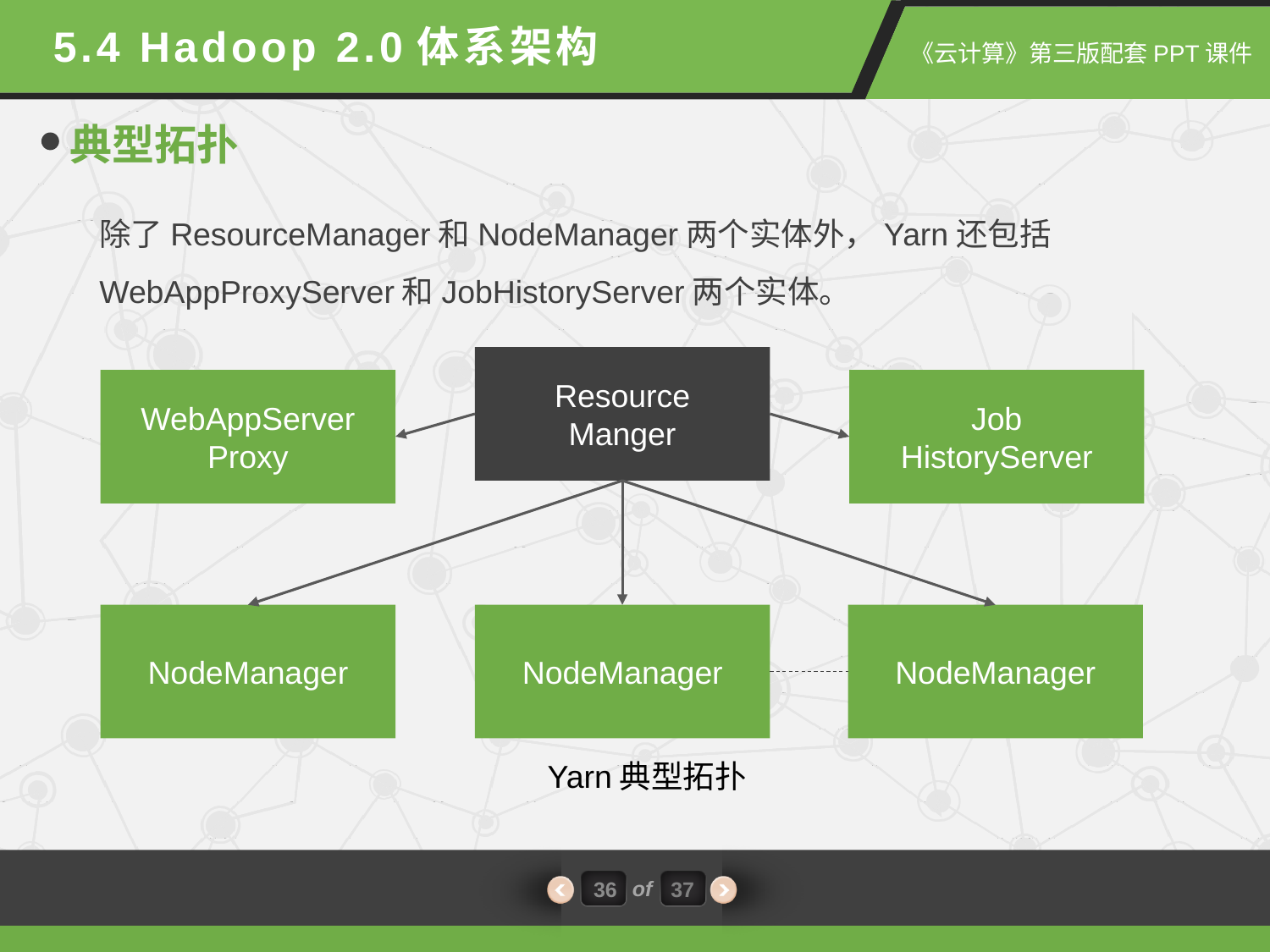

5.4 Hadoop 2.0体系架构
典型拓扑

除了ResourceManager和NodeManager两个实体外，Yarn还包括WebAppProxyServer和JobHistoryServer两个实体。
Resource
Manger
WebAppServer
Proxy
Job
HistoryServer
NodeManager
NodeManager
NodeManager
Yarn典型拓扑
36